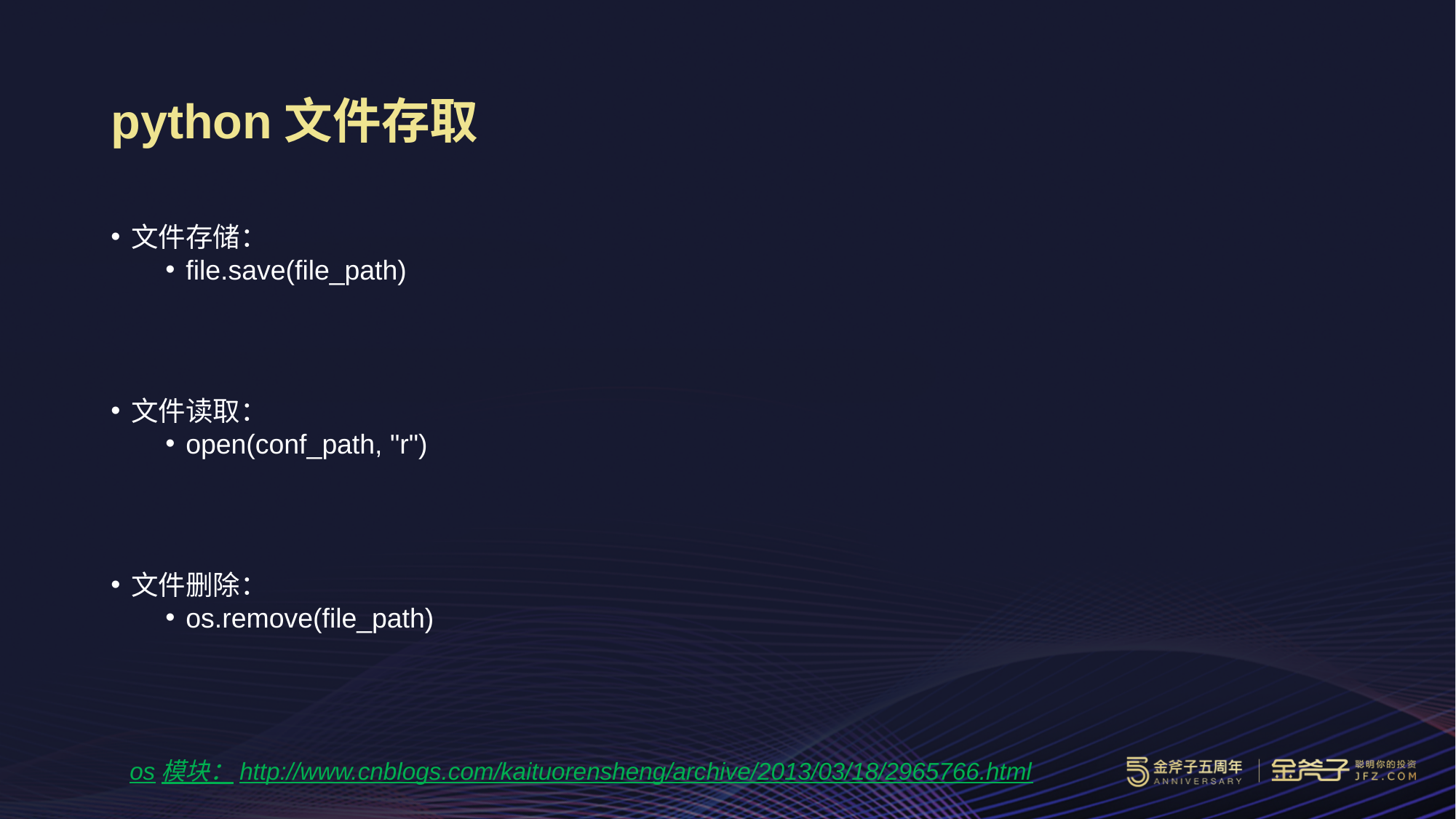

# python文件存取
文件存储：
file.save(file_path)
文件读取：
open(conf_path, "r")
文件删除：
os.remove(file_path)
os模块：http://www.cnblogs.com/kaituorensheng/archive/2013/03/18/2965766.html